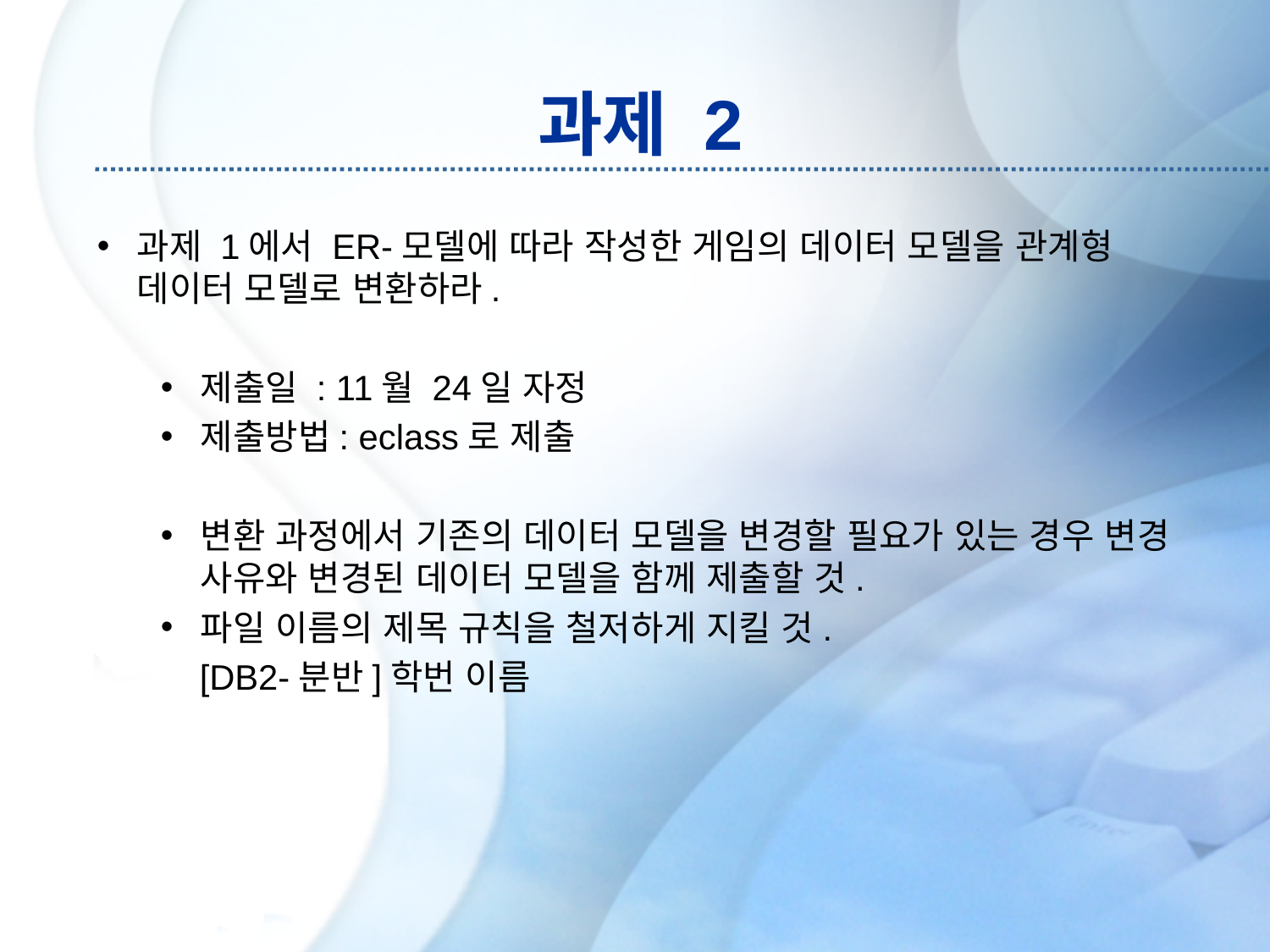

# 과제 2
과제 1에서 ER-모델에 따라 작성한 게임의 데이터 모델을 관계형 데이터 모델로 변환하라.

제출일 : 11월 24일 자정
제출방법: eclass로 제출

변환 과정에서 기존의 데이터 모델을 변경할 필요가 있는 경우 변경 사유와 변경된 데이터 모델을 함께 제출할 것.
파일 이름의 제목 규칙을 철저하게 지킬 것.
    [DB2-분반]학번 이름